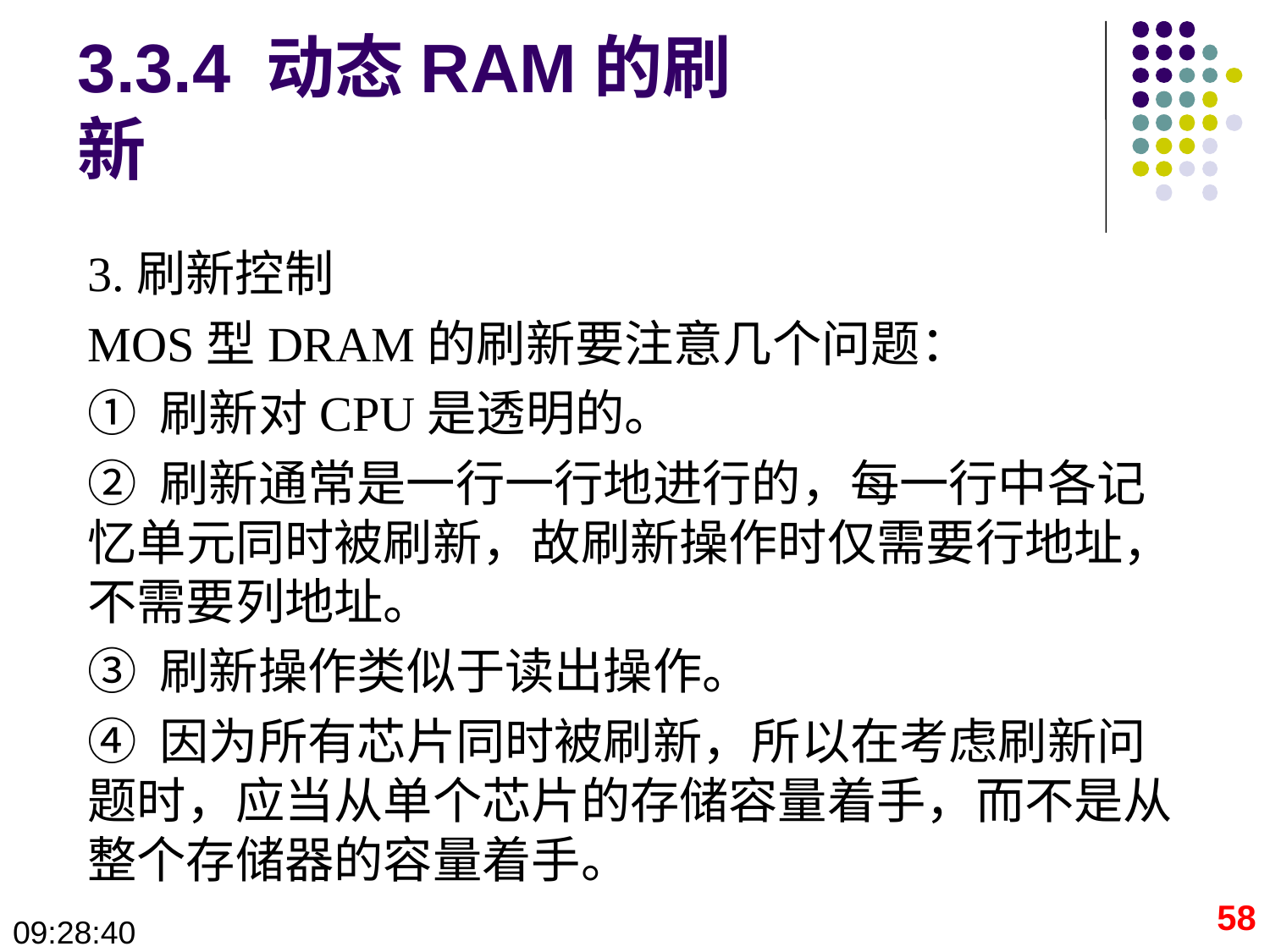

# 3.3.4 动态RAM的刷新
3.刷新控制
MOS型DRAM的刷新要注意几个问题：
① 刷新对CPU是透明的。
② 刷新通常是一行一行地进行的，每一行中各记忆单元同时被刷新，故刷新操作时仅需要行地址，不需要列地址。
③ 刷新操作类似于读出操作。
④ 因为所有芯片同时被刷新，所以在考虑刷新问题时，应当从单个芯片的存储容量着手，而不是从整个存储器的容量着手。
58
09:28:40